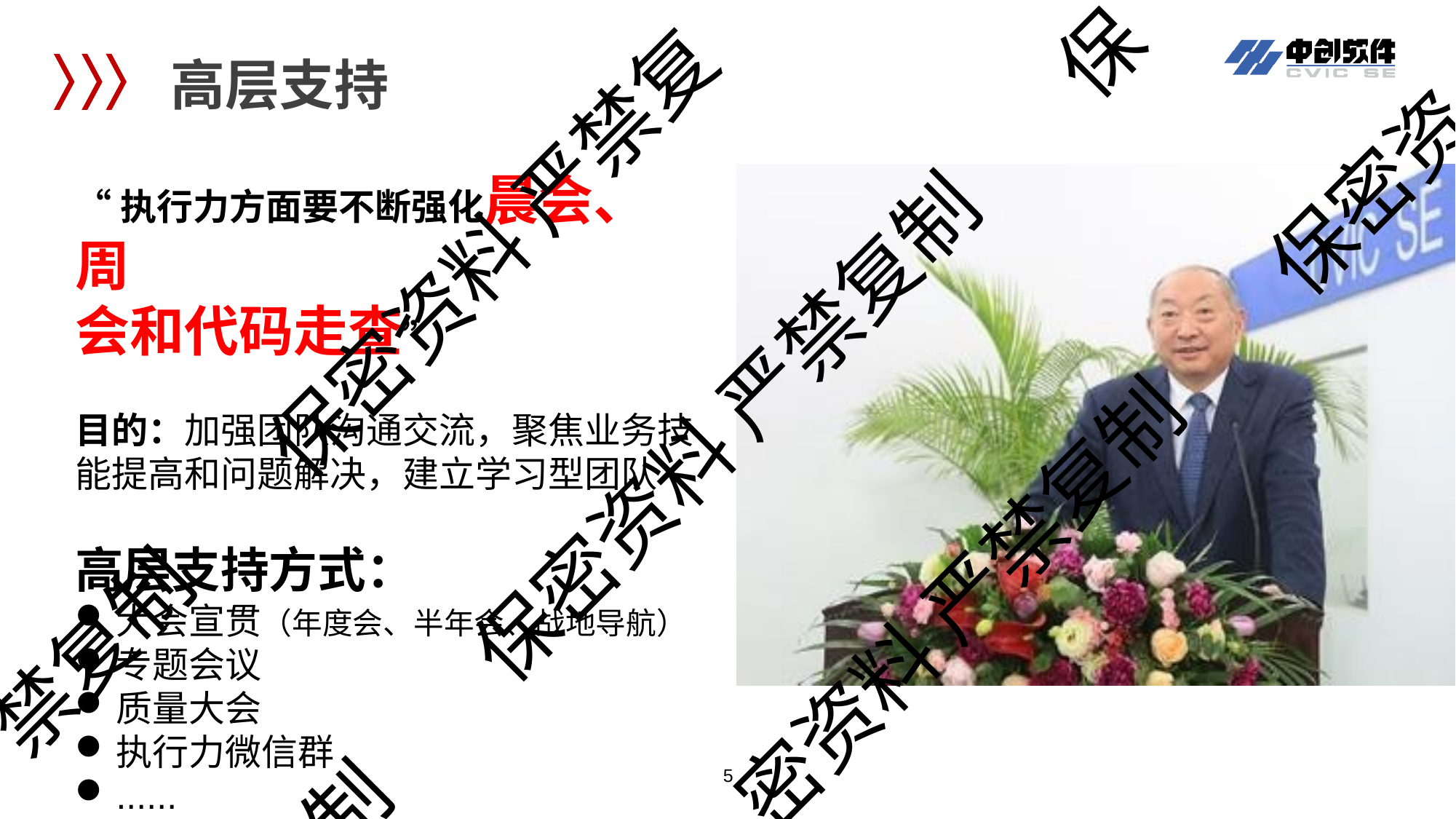

保
# 高层支持

保密资

“执行力方面要不断强化晨会、周
会和代码走查”
目的：加强团队沟通交流，聚焦业务技 能提高和问题解决，建立学习型团队

高层支持方式：
大会宣贯（年度会、半年会、战地导航）
专题会议
质量大会
执行力微信群
......
保密资料 严禁复
保密资料 严禁复制
密资料 严禁复制
禁复制
制
5